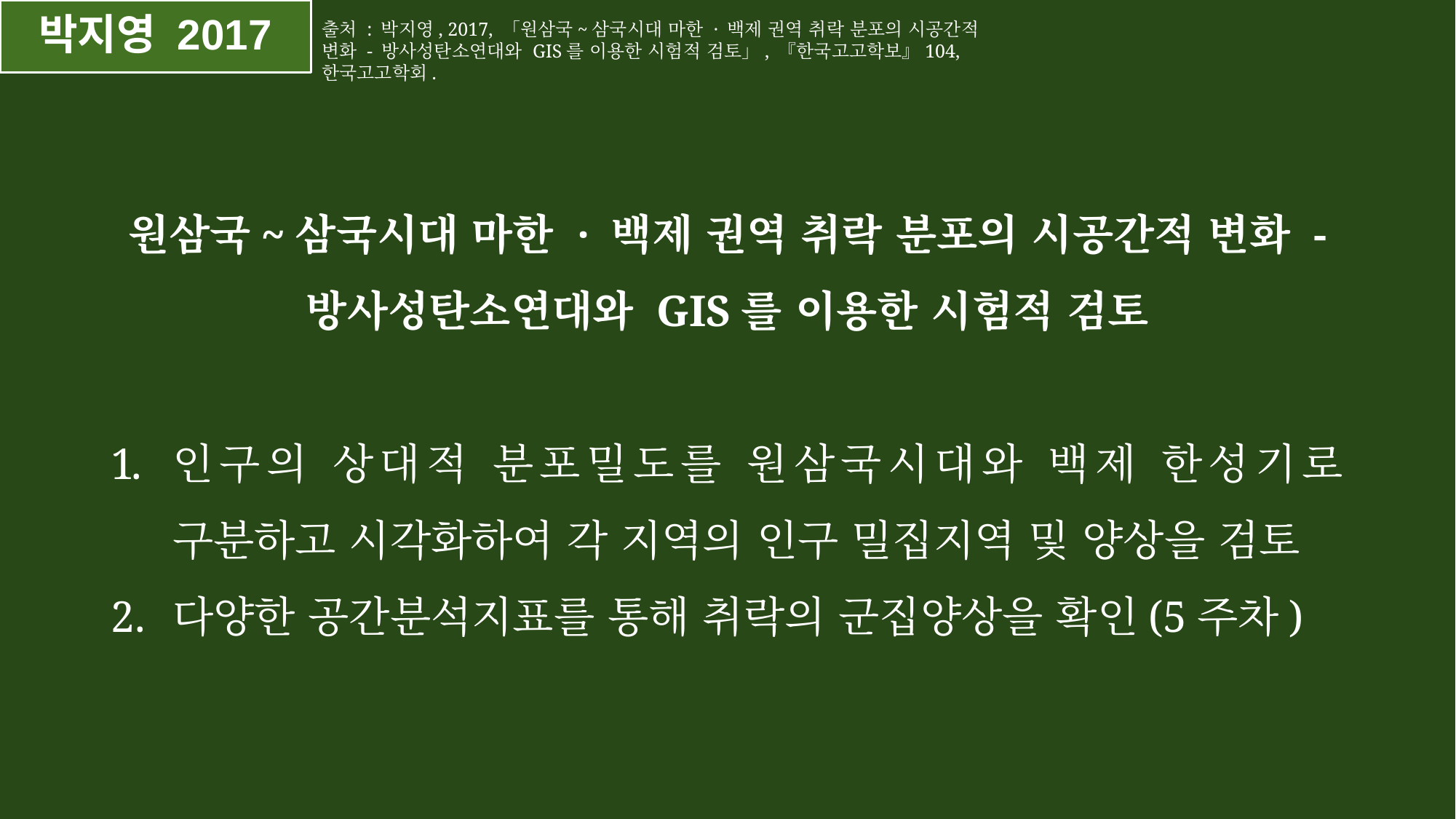

# 박지영 2017
출처 : 박지영, 2017, 「원삼국~삼국시대 마한 · 백제 권역 취락 분포의 시공간적 변화 - 방사성탄소연대와 GIS를 이용한 시험적 검토」, 『한국고고학보』104, 한국고고학회.
원삼국~삼국시대 마한 · 백제 권역 취락 분포의 시공간적 변화 - 방사성탄소연대와 GIS를 이용한 시험적 검토

인구의 상대적 분포밀도를 원삼국시대와 백제 한성기로 구분하고 시각화하여 각 지역의 인구 밀집지역 및 양상을 검토
다양한 공간분석지표를 통해 취락의 군집양상을 확인(5주차)